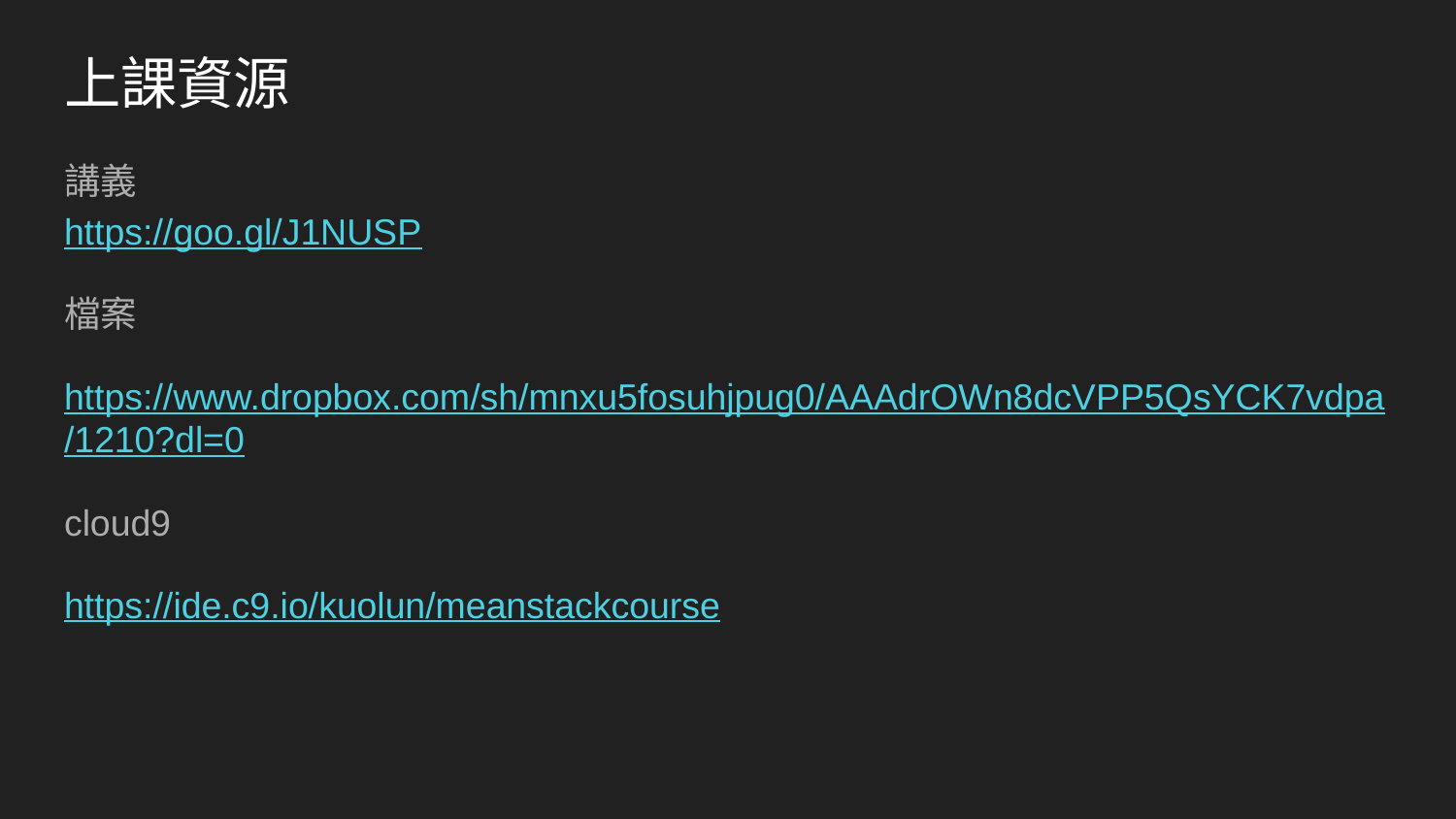

# 上課資源
講義
https://goo.gl/J1NUSP
檔案
https://www.dropbox.com/sh/mnxu5fosuhjpug0/AAAdrOWn8dcVPP5QsYCK7vdpa/1210?dl=0
cloud9
https://ide.c9.io/kuolun/meanstackcourse